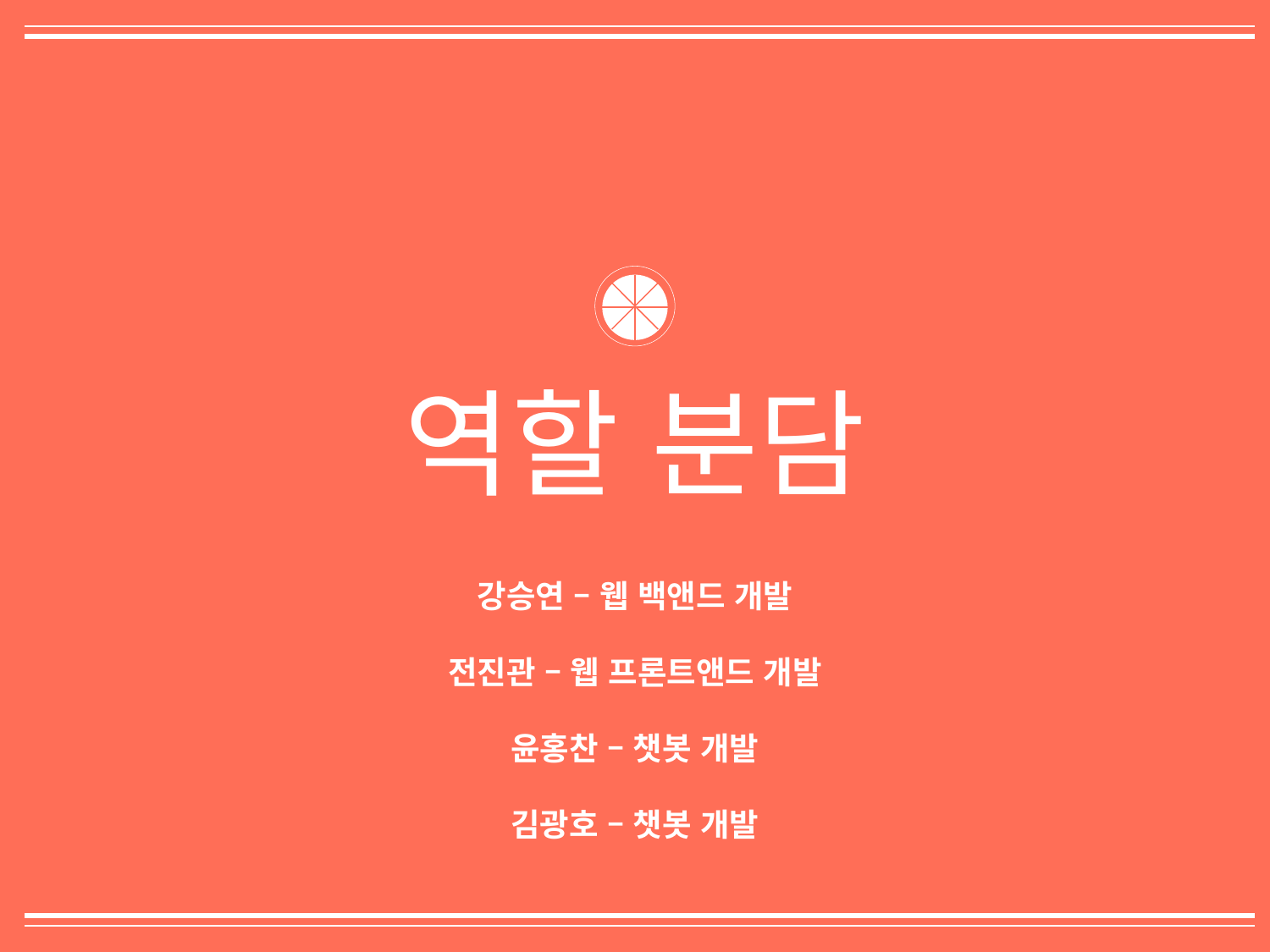

역할 분담
강승연 – 웹 백앤드 개발

전진관 – 웹 프론트앤드 개발

윤홍찬 – 챗봇 개발

김광호 – 챗봇 개발